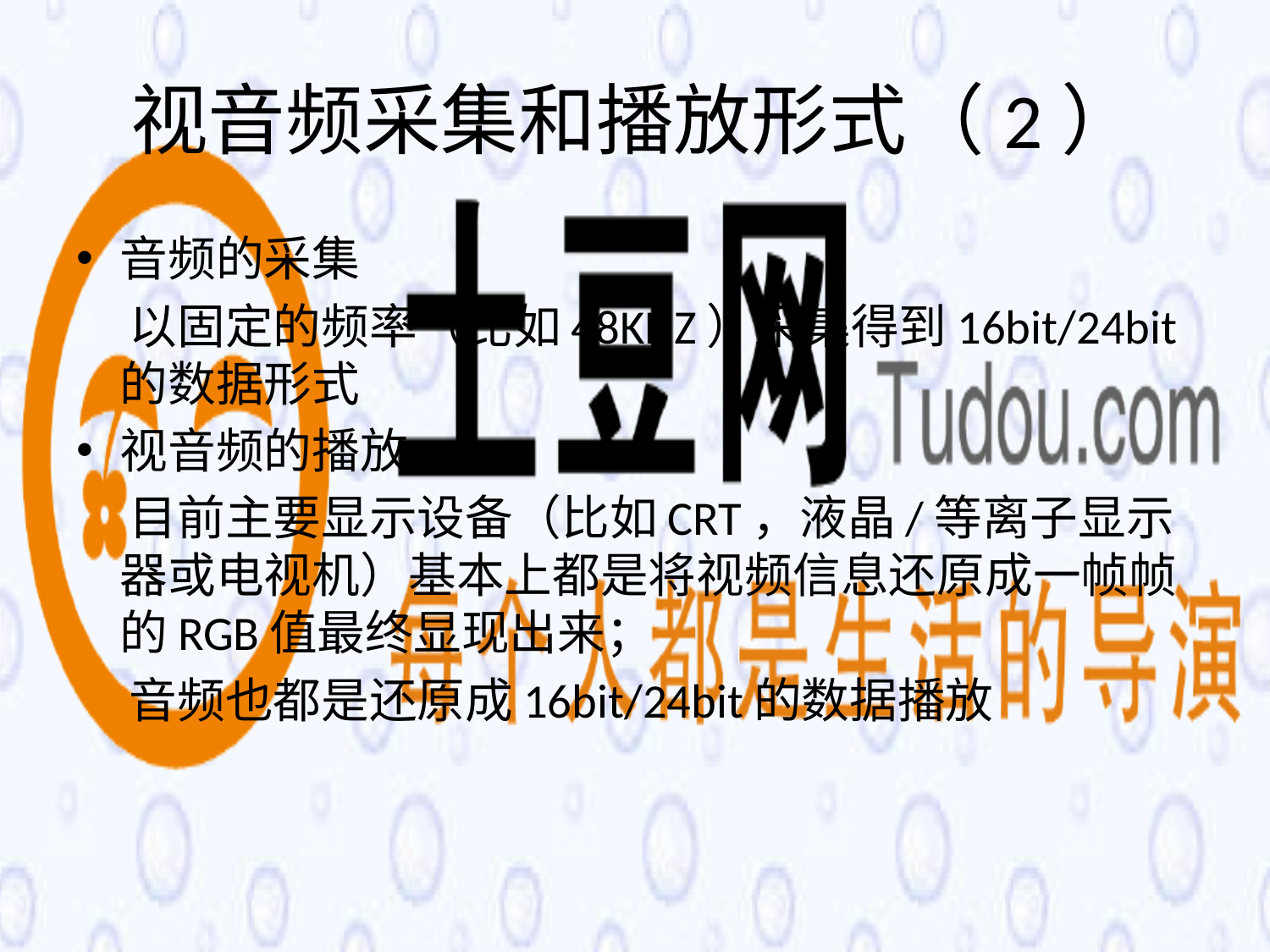

# 视音频采集和播放形式（2）
音频的采集
    以固定的频率（比如48KHZ）采集得到16bit/24bit的数据形式
视音频的播放
    目前主要显示设备（比如CRT，液晶/等离子显示器或电视机）基本上都是将视频信息还原成一帧帧的RGB值最终显现出来；
    音频也都是还原成16bit/24bit的数据播放